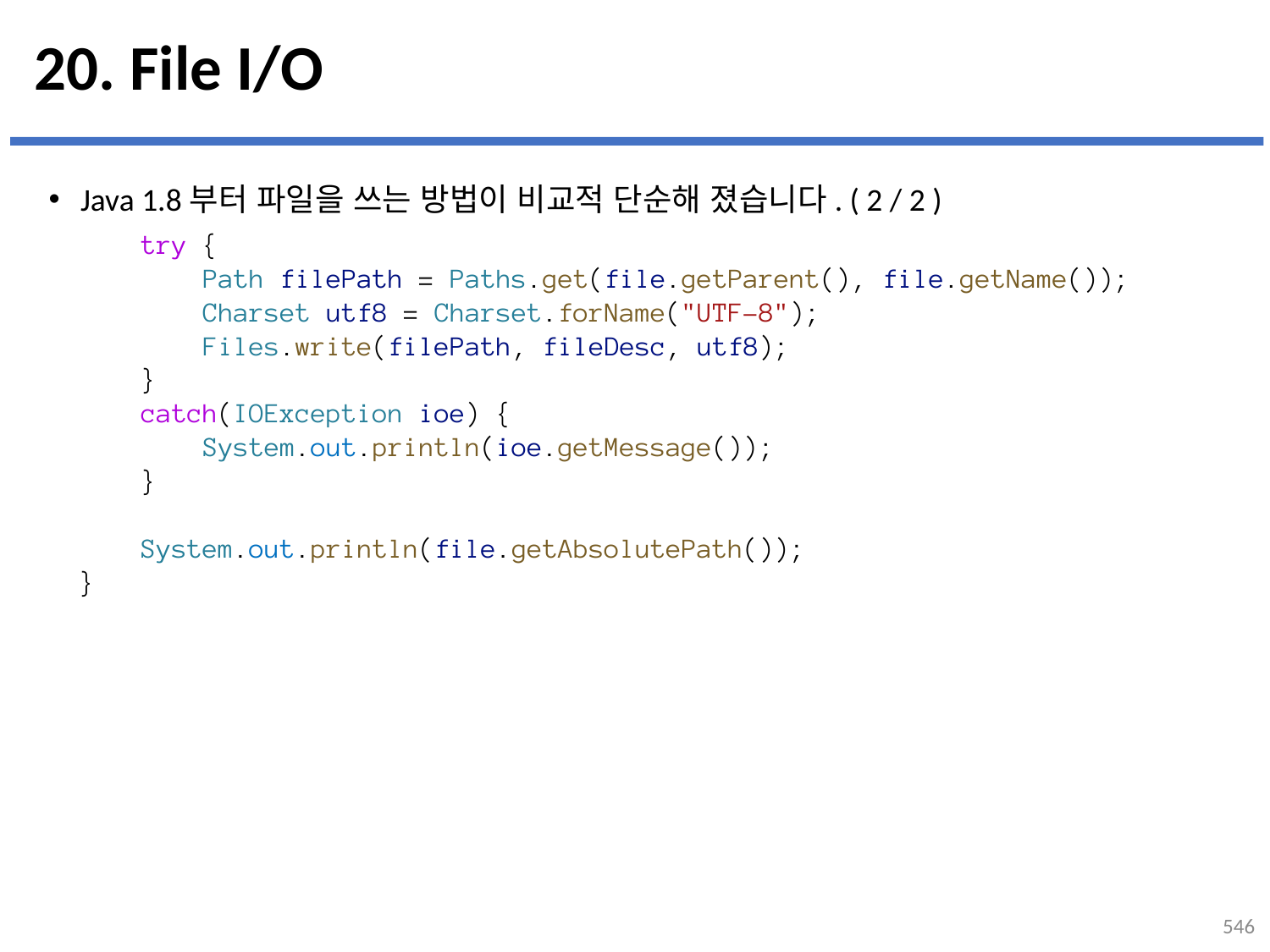

# 20. File I/O
Java 1.8부터 파일을 쓰는 방법이 비교적 단순해 졌습니다. ( 2 / 2 )
    try {
        Path filePath = Paths.get(file.getParent(), file.getName());
        Charset utf8 = Charset.forName("UTF-8");
        Files.write(filePath, fileDesc, utf8);
    }
    catch(IOException ioe) {
        System.out.println(ioe.getMessage());
    }

    System.out.println(file.getAbsolutePath());
}
546